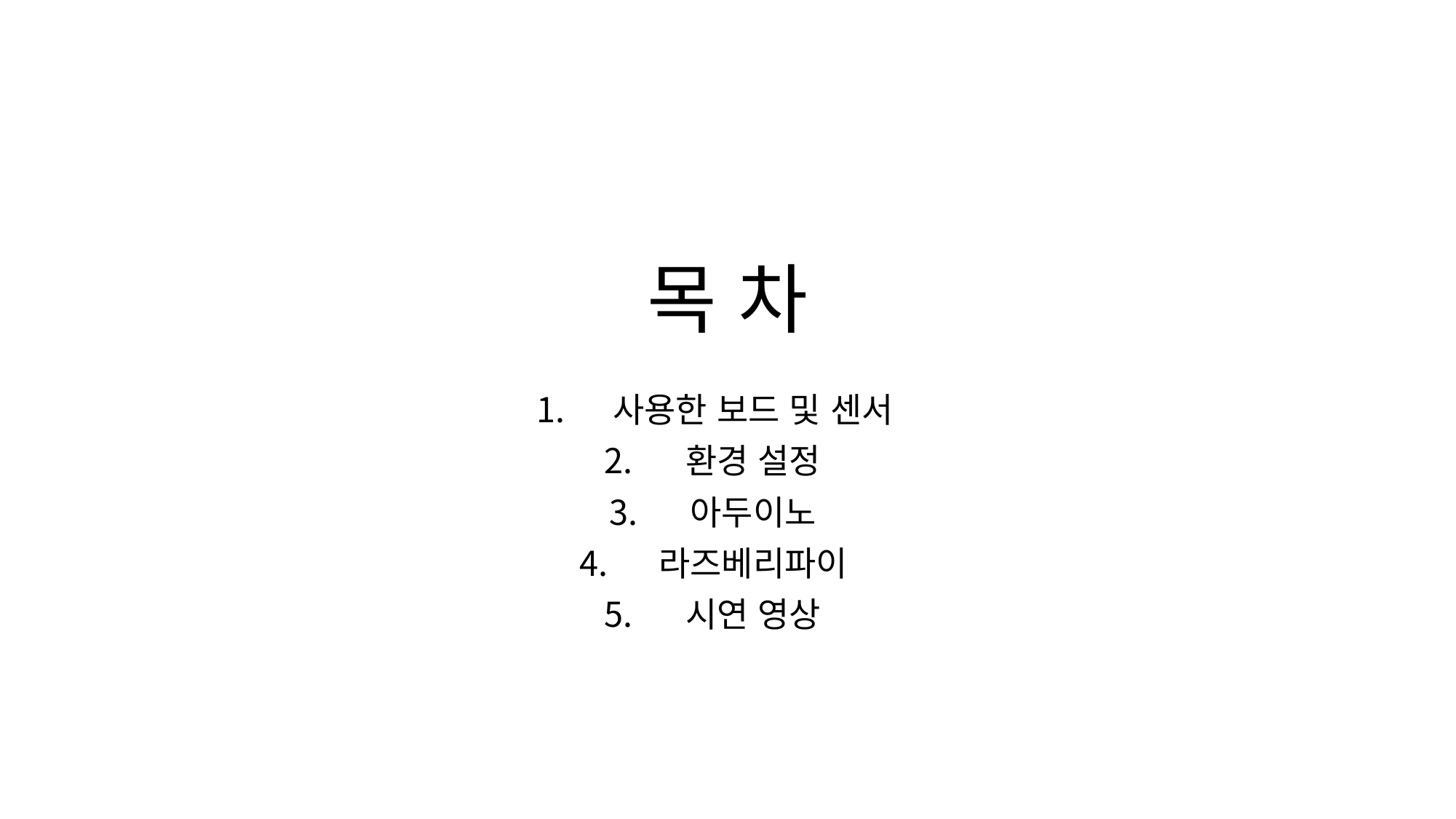

# 목 차
사용한 보드 및 센서
환경 설정
아두이노
라즈베리파이
시연 영상